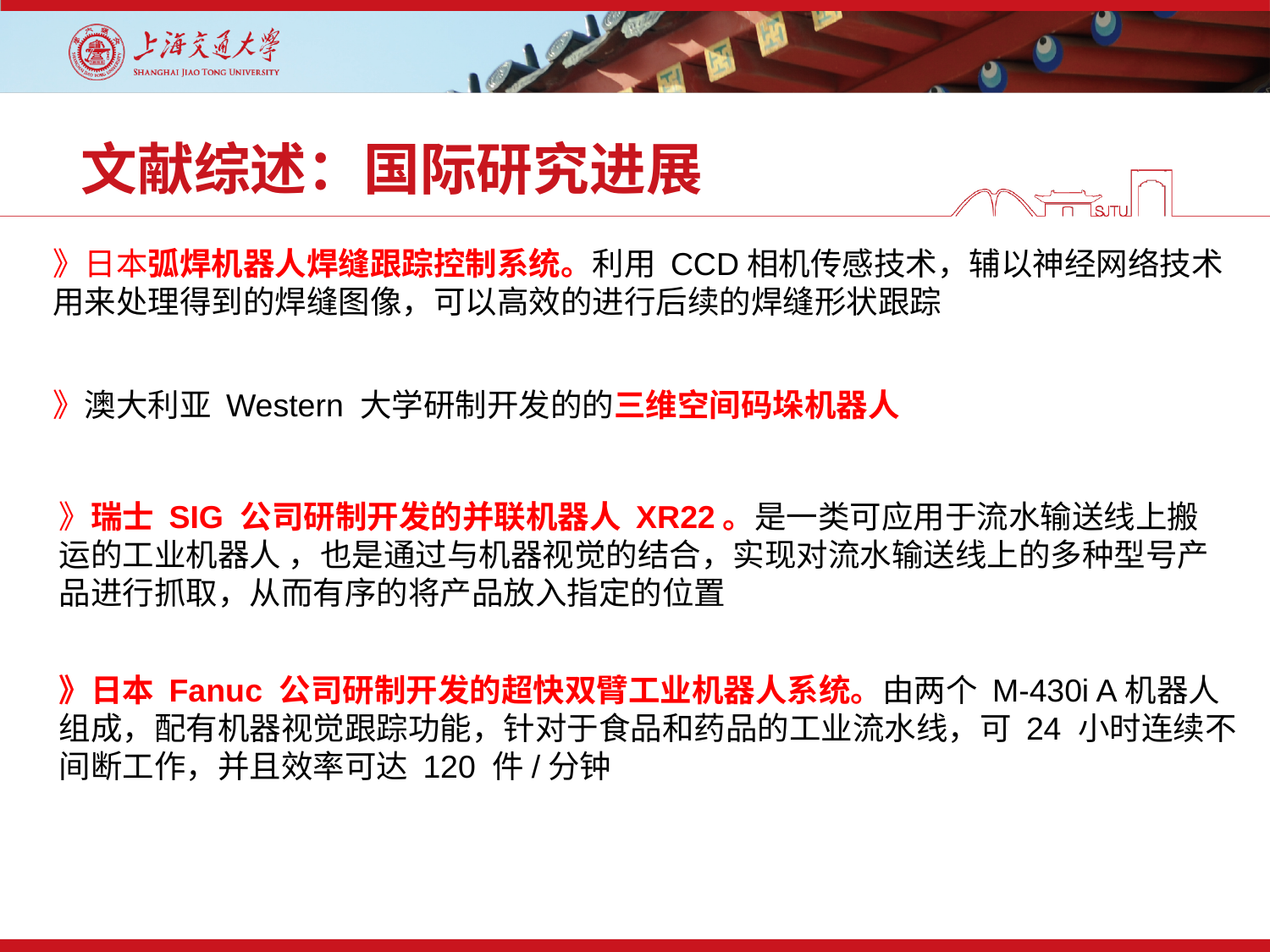

# 文献综述：国际研究进展
》日本弧焊机器人焊缝跟踪控制系统。利用 CCD相机传感技术，辅以神经网络技术用来处理得到的焊缝图像，可以高效的进行后续的焊缝形状跟踪
》澳大利亚 Western 大学研制开发的的三维空间码垛机器人
》瑞士 SIG 公司研制开发的并联机器人 XR22。是一类可应用于流水输送线上搬运的工业机器人 ，也是通过与机器视觉的结合，实现对流水输送线上的多种型号产品进行抓取，从而有序的将产品放入指定的位置
》日本 Fanuc 公司研制开发的超快双臂工业机器人系统。由两个 M-430i A机器人组成，配有机器视觉跟踪功能，针对于食品和药品的工业流水线，可 24 小时连续不间断工作，并且效率可达 120 件/分钟